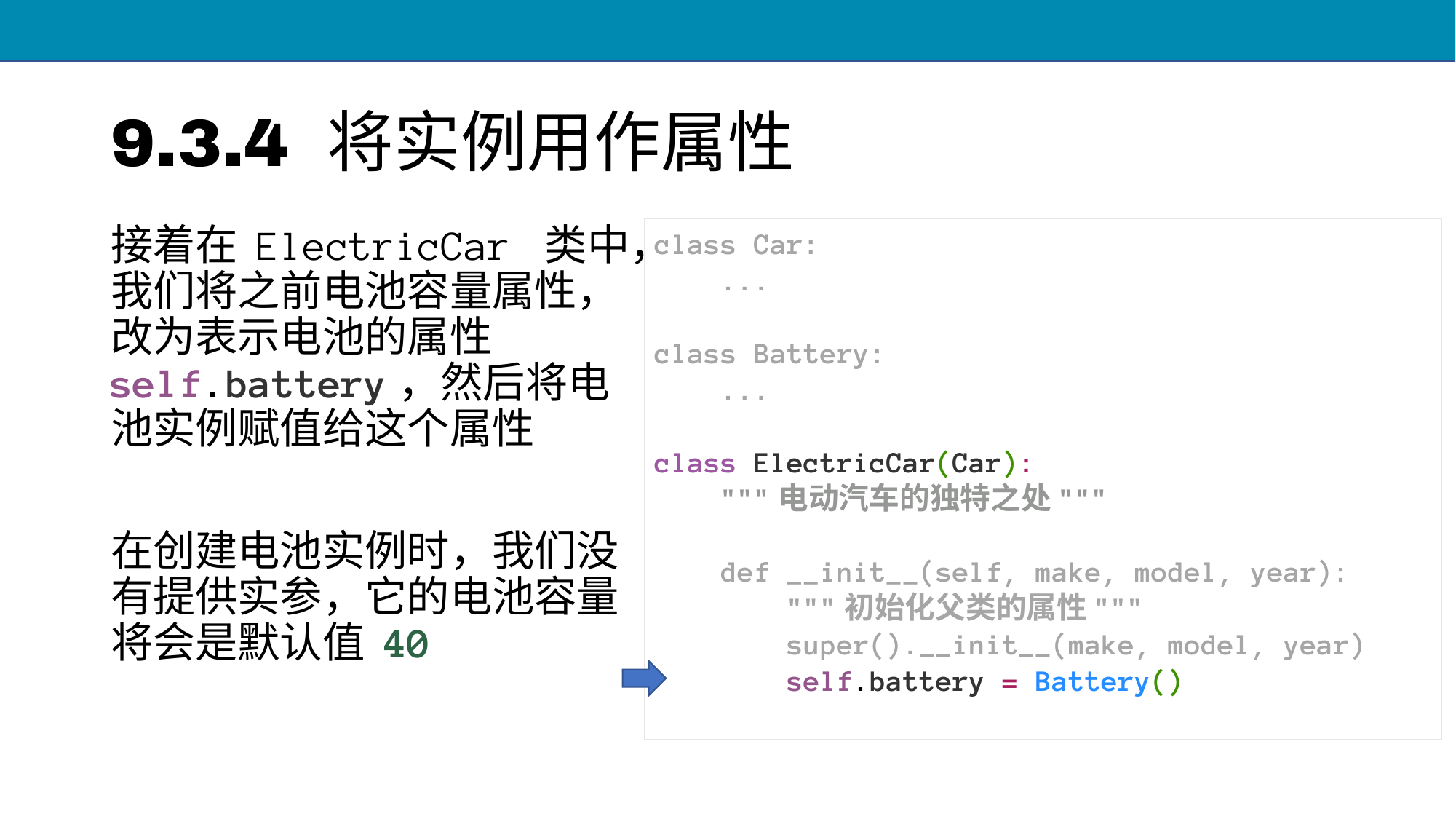

# 9.3.4 将实例用作属性
接着在 ElectricCar 类中，我们将之前电池容量属性，改为表示电池的属性 self.battery，然后将电池实例赋值给这个属性

在创建电池实例时，我们没有提供实参，它的电池容量将会是默认值 40
class Car:
    ...
class Battery:
    ...
class ElectricCar(Car):
    """电动汽车的独特之处"""
    def __init__(self, make, model, year):
        """初始化父类的属性"""
        super().__init__(make, model, year)
        self.battery = Battery()